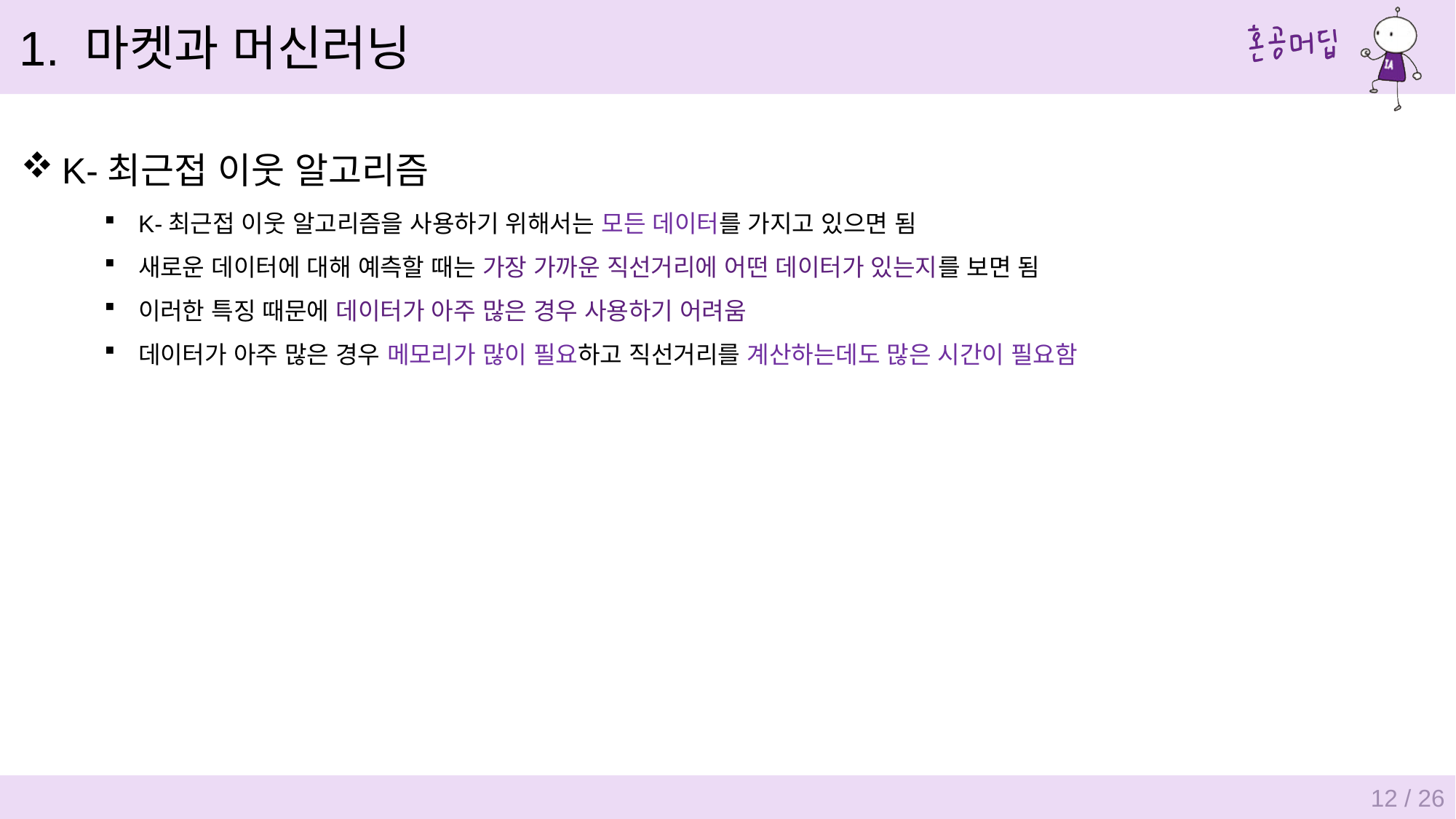

1. 마켓과 머신러닝
K-최근접 이웃 알고리즘
K-최근접 이웃 알고리즘을 사용하기 위해서는 모든 데이터를 가지고 있으면 됨
새로운 데이터에 대해 예측할 때는 가장 가까운 직선거리에 어떤 데이터가 있는지를 보면 됨
이러한 특징 때문에 데이터가 아주 많은 경우 사용하기 어려움
데이터가 아주 많은 경우 메모리가 많이 필요하고 직선거리를 계산하는데도 많은 시간이 필요함
12 / 26